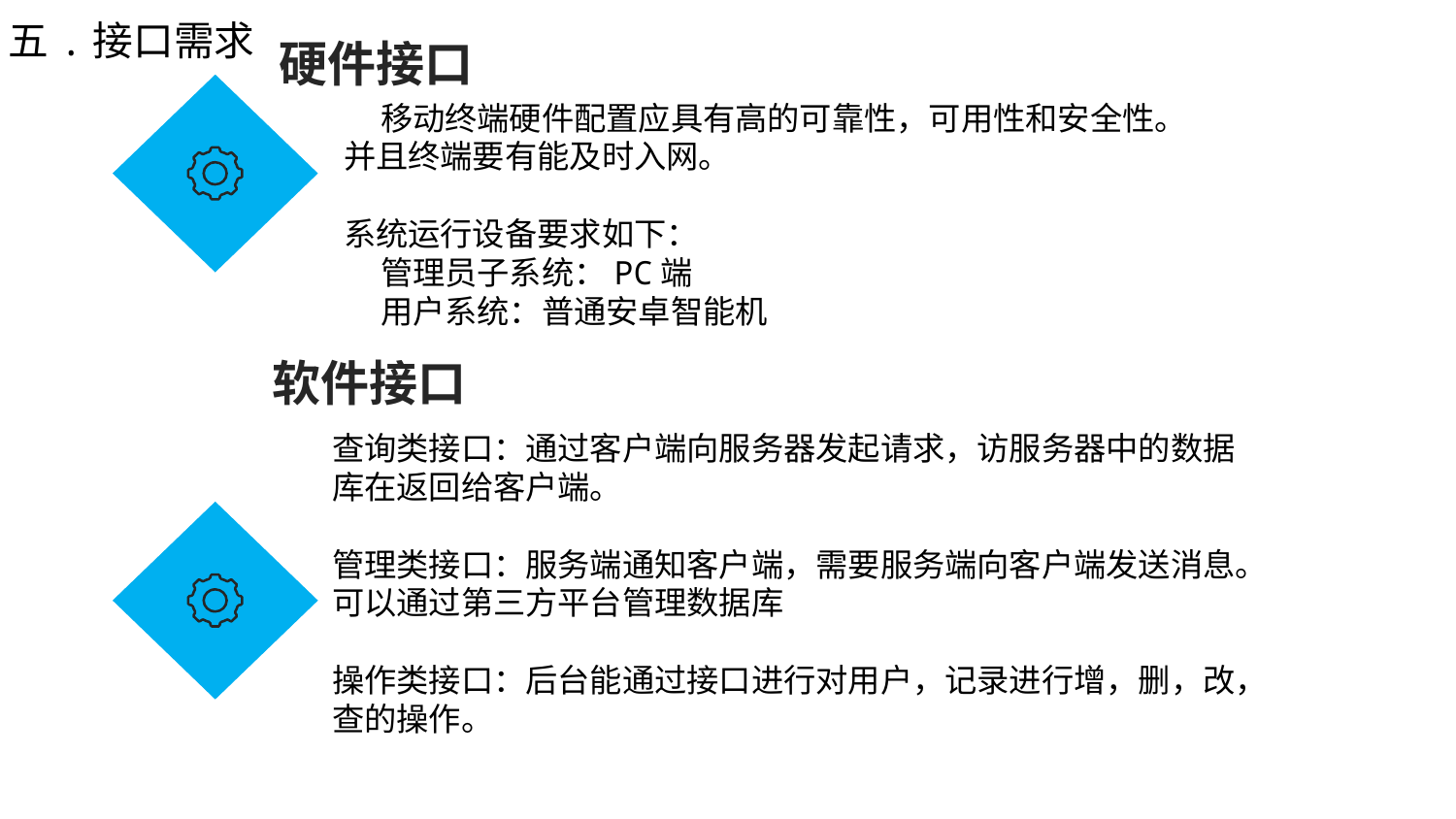

五.接口需求
硬件接口

    移动终端硬件配置应具有高的可靠性，可用性和安全性。并且终端要有能及时入网。

系统运行设备要求如下：
    管理员子系统：PC端
    用户系统：普通安卓智能机
软件接口
查询类接口：通过客户端向服务器发起请求，访服务器中的数据库在返回给客户端。

管理类接口：服务端通知客户端，需要服务端向客户端发送消息。可以通过第三方平台管理数据库

操作类接口：后台能通过接口进行对用户，记录进行增，删，改，查的操作。